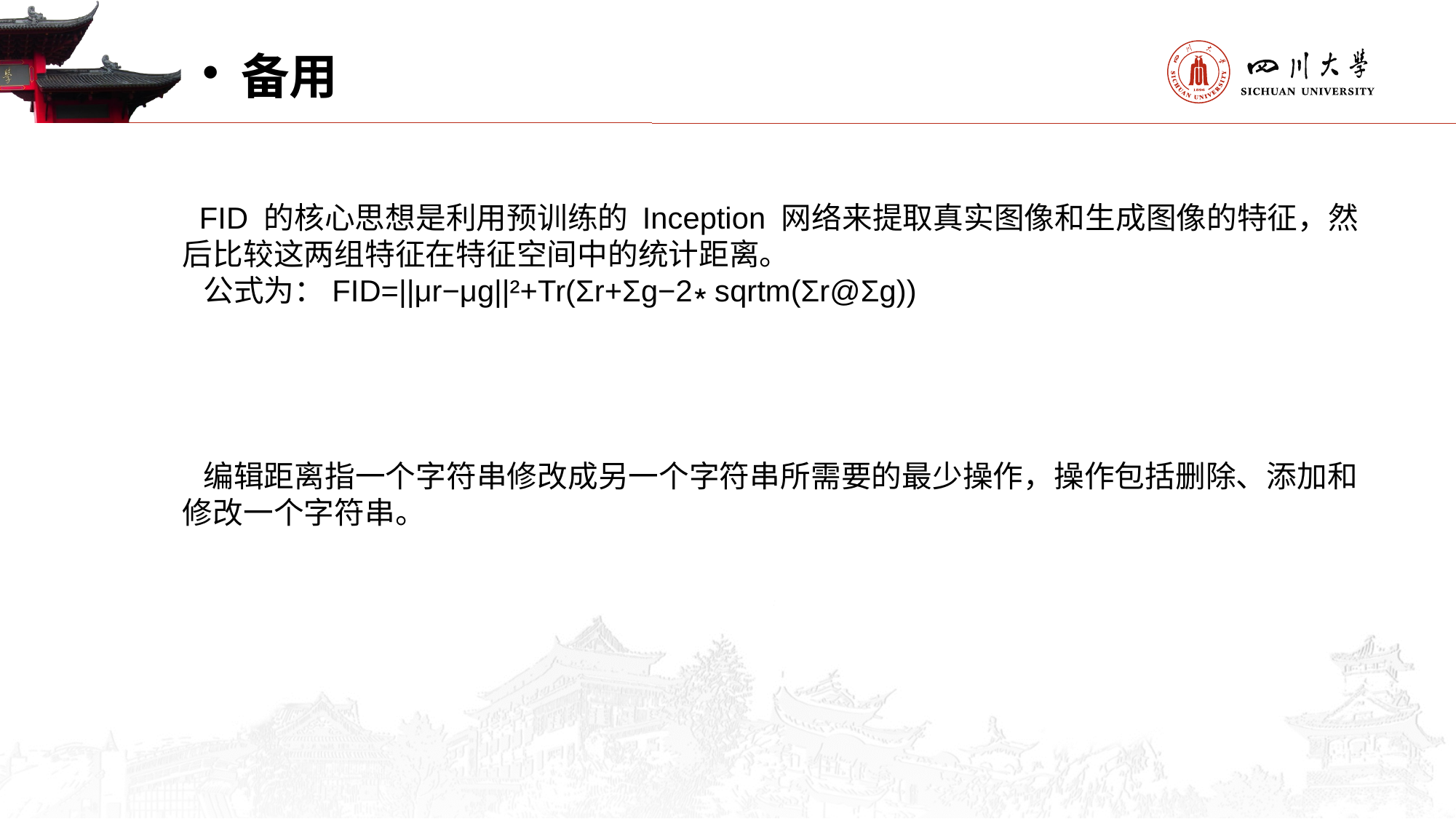

# 备用
  FID 的核心思想是利用预训练的 Inception 网络来提取真实图像和生成图像的特征，然后比较这两组特征在特征空间中的统计距离。
  公式为：FID=||μr−μg||²+Tr(Σr+Σg−2∗sqrtm(Σr@Σg))

  编辑距离指一个字符串修改成另一个字符串所需要的最少操作，操作包括删除、添加和修改一个字符串。